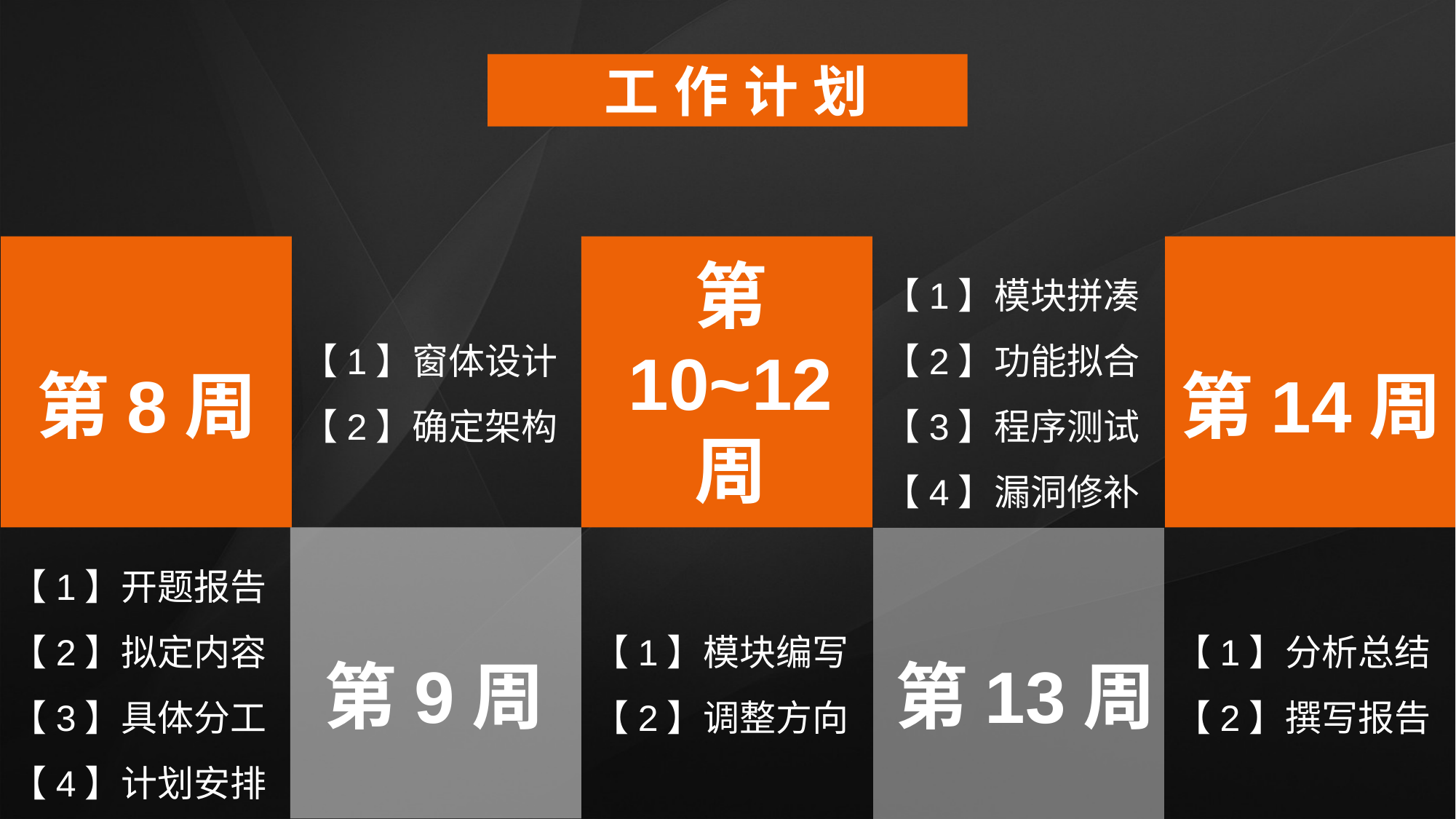

工作计划
第
10~12
周
第8周

【1】窗体设计
【2】确定架构
【1】模块拼凑
【2】功能拟合
【3】程序测试
【4】漏洞修补
第14周
第9周
第13周

【1】开题报告
【2】拟定内容
【3】具体分工
【4】计划安排
【1】模块编写
【2】调整方向
【1】分析总结
【2】撰写报告